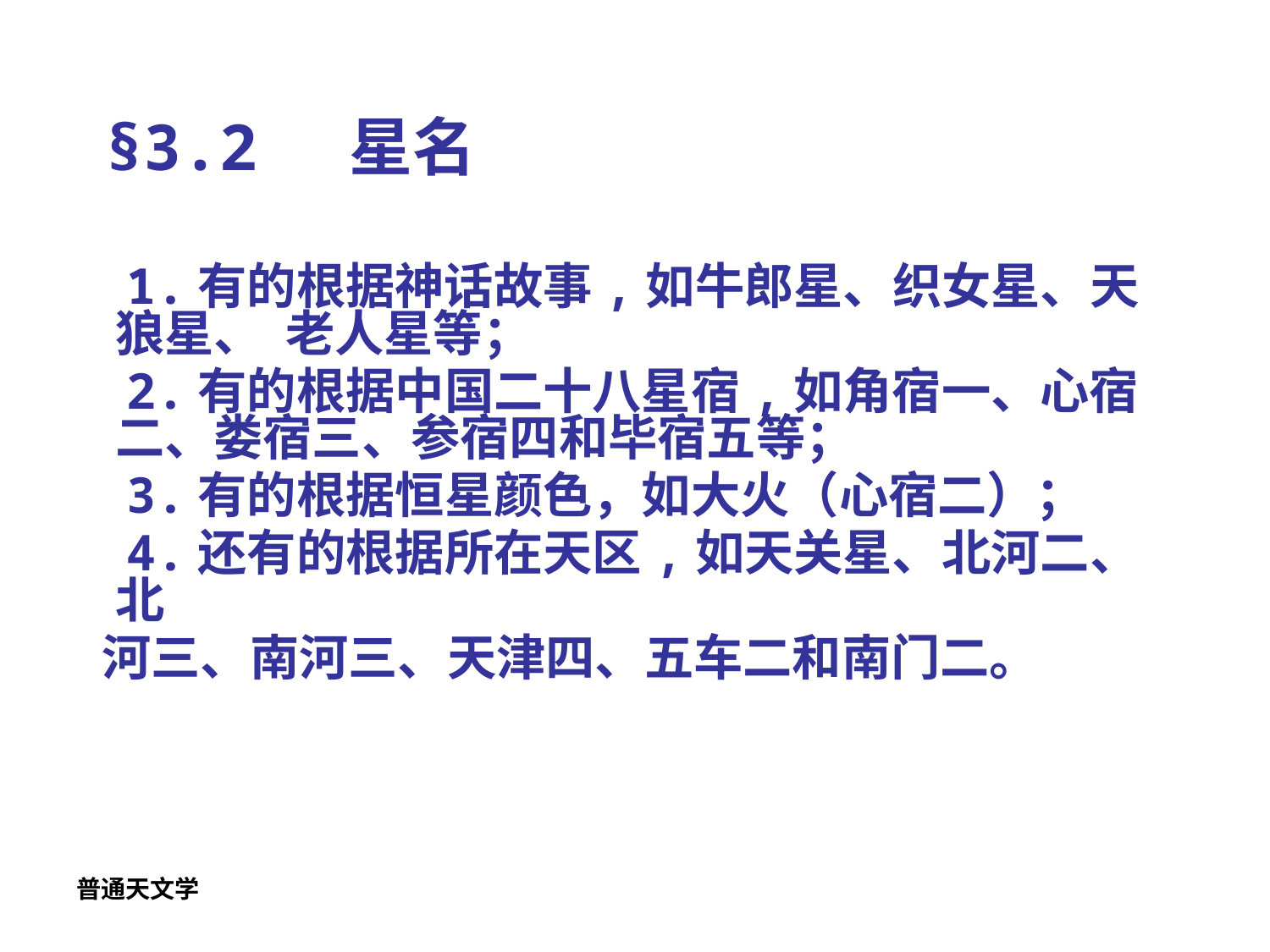

§3.2  星名

  1.有的根据神话故事,如牛郎星、织女星、天狼星、  老人星等；
  2.有的根据中国二十八星宿,如角宿一、心宿二、娄宿三、参宿四和毕宿五等；
  3.有的根据恒星颜色，如大火（心宿二）；
  4.还有的根据所在天区,如天关星、北河二、北
  河三、南河三、天津四、五车二和南门二。

普通天文学